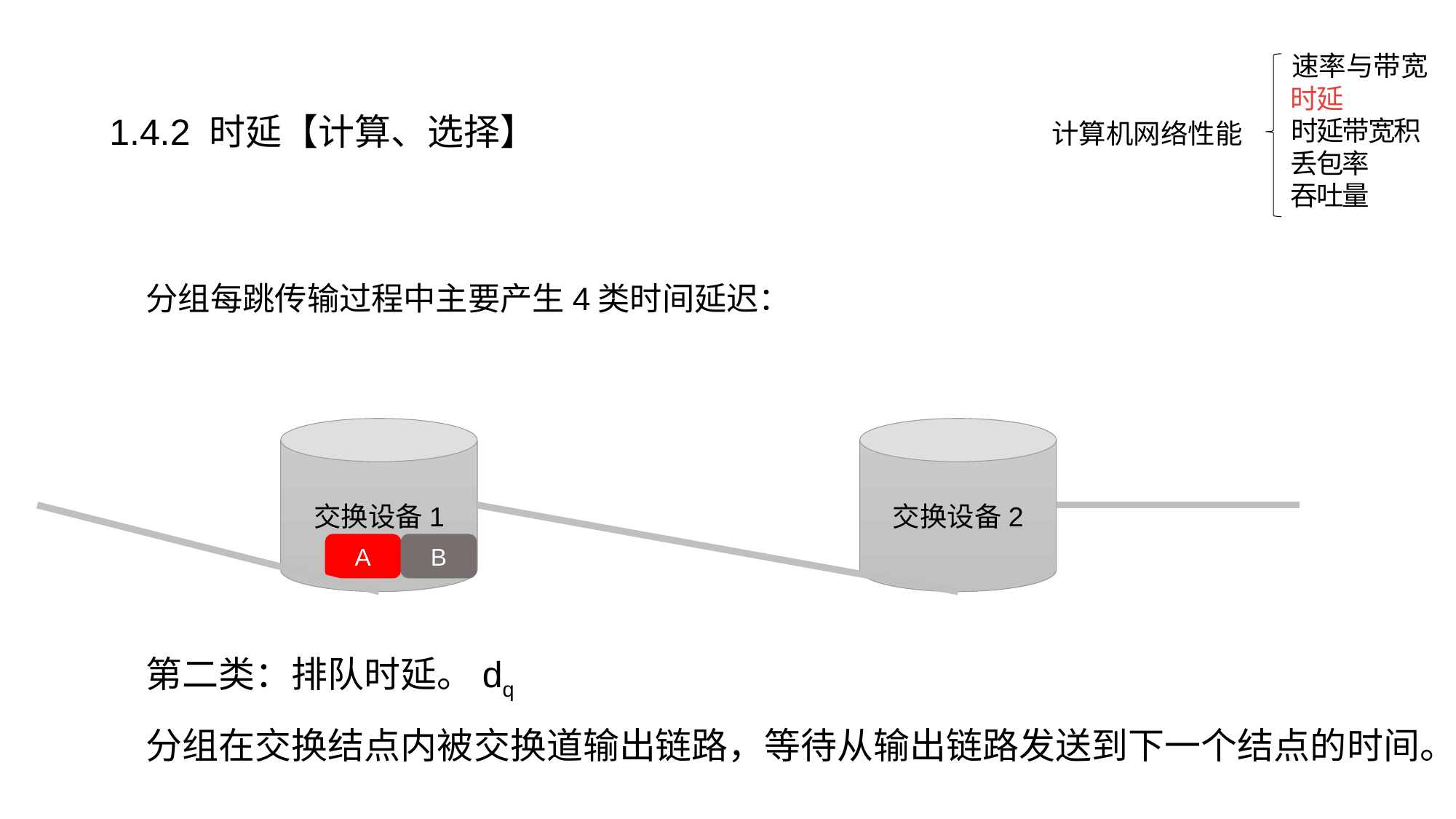

速率与带宽

时延
计算机网络性能
时延带宽积
丢包率
吞吐量
1.4.2 时延【计算、选择】
分组每跳传输过程中主要产生4类时间延迟：
交换设备1
交换设备2
A
B
第二类：排队时延。dq
分组在交换结点内被交换道输出链路，等待从输出链路发送到下一个结点的时间。